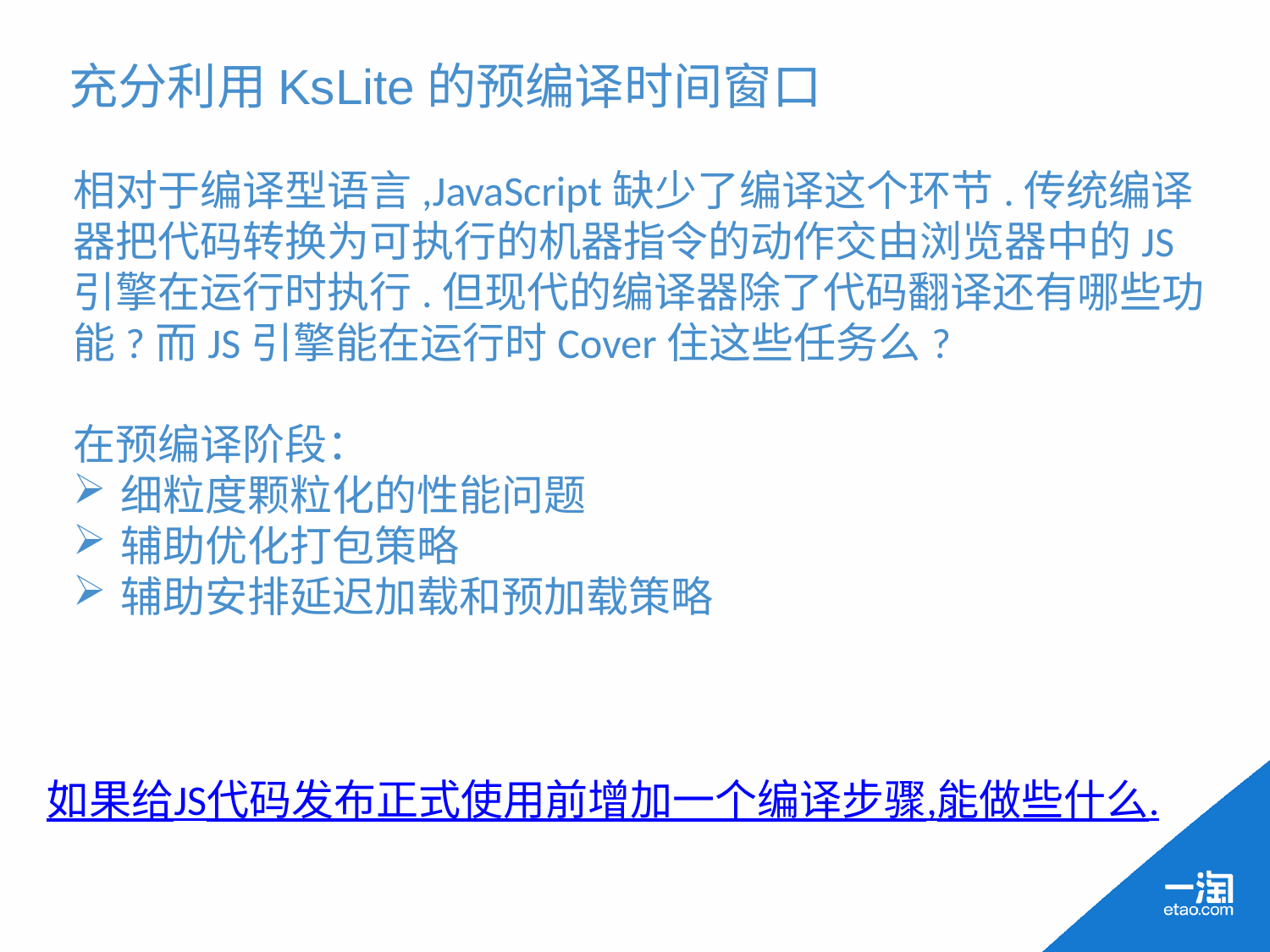

# 充分利用KsLite的预编译时间窗口
相对于编译型语言,JavaScript缺少了编译这个环节.传统编译器把代码转换为可执行的机器指令的动作交由浏览器中的JS引擎在运行时执行.但现代的编译器除了代码翻译还有哪些功能?而JS引擎能在运行时Cover住这些任务么?

在预编译阶段：
细粒度颗粒化的性能问题
辅助优化打包策略
辅助安排延迟加载和预加载策略

如果给JS代码发布正式使用前增加一个编译步骤,能做些什么.